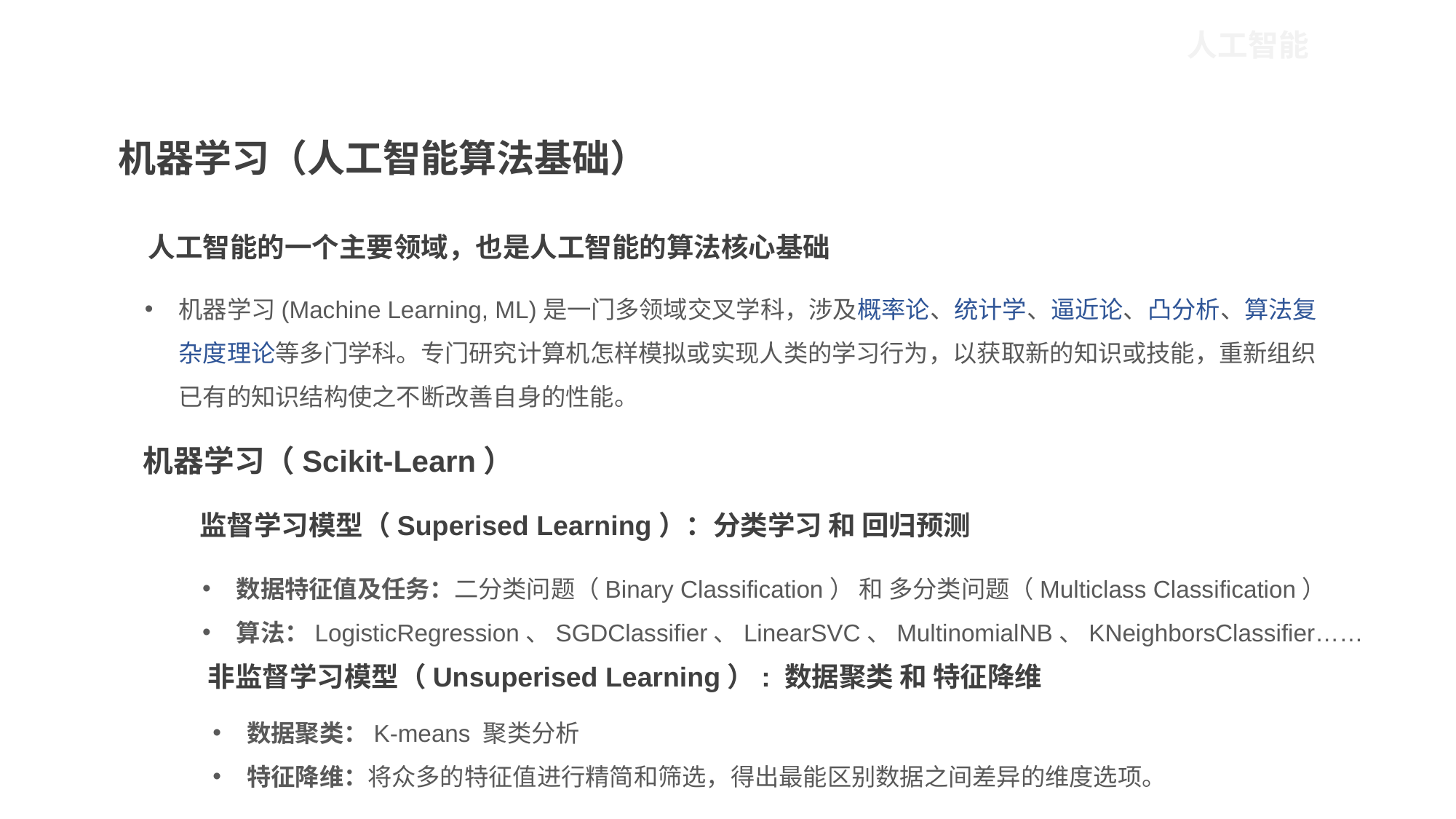

人工智能
机器学习（人工智能算法基础）
人工智能的一个主要领域，也是人工智能的算法核心基础
机器学习(Machine Learning, ML)是一门多领域交叉学科，涉及概率论、统计学、逼近论、凸分析、算法复杂度理论等多门学科。专门研究计算机怎样模拟或实现人类的学习行为，以获取新的知识或技能，重新组织已有的知识结构使之不断改善自身的性能。
机器学习（Scikit-Learn）
监督学习模型（Superised Learning）：分类学习 和 回归预测
数据特征值及任务：二分类问题（Binary Classification） 和 多分类问题（Multiclass Classification）
算法：LogisticRegression、SGDClassifier、LinearSVC、MultinomialNB、KNeighborsClassifier……
非监督学习模型（Unsuperised Learning）: 数据聚类 和 特征降维
数据聚类：K-means 聚类分析
特征降维：将众多的特征值进行精简和筛选，得出最能区别数据之间差异的维度选项。